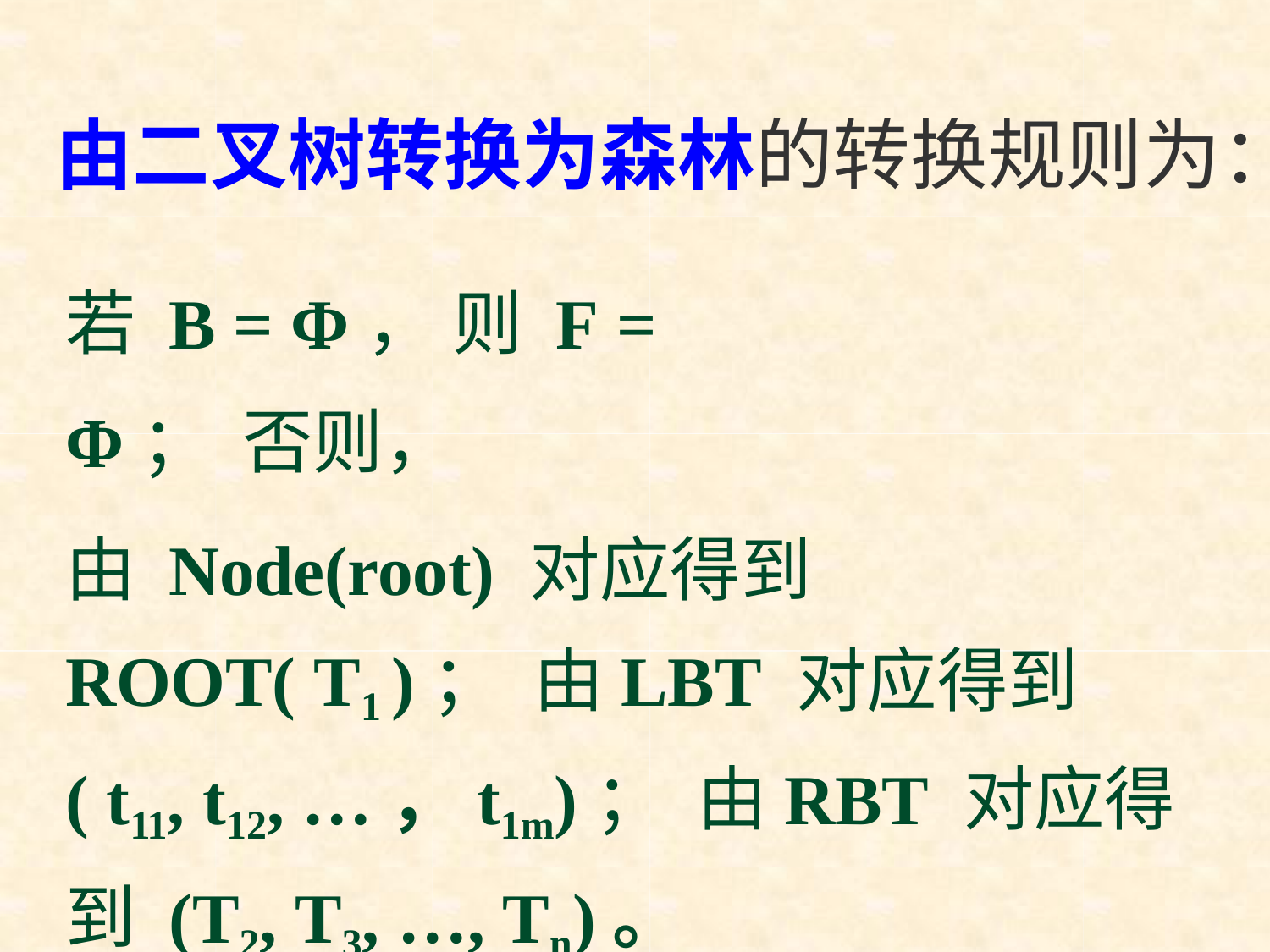

# 由二叉树转换为森林的转换规则为：
若 B = Φ， 则 F = Φ；  否则，
由 Node(root) 对应得到 ROOT( T1 )；  由LBT 对应得到 ( t11, t12, …，t1m)；  由RBT 对应得到 (T2, T3, …, Tn)。